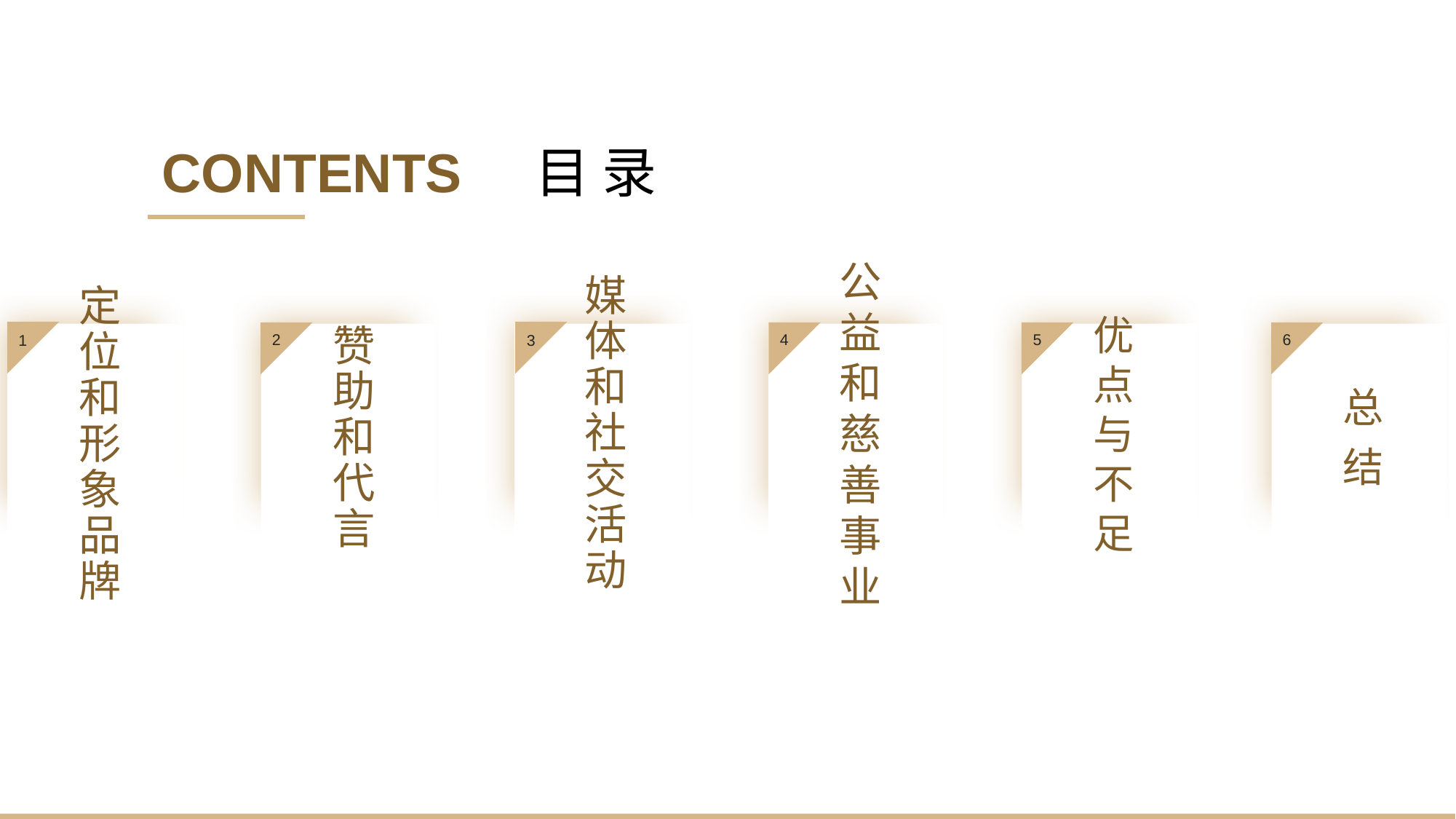

CONTENTS
目 录
2
4
5
6
1
3

赞助和代言
媒
体
和
社
交
活
动
公
益
和
慈
善
事
业
优
点
与
不
足
总
结
定位和形象品牌